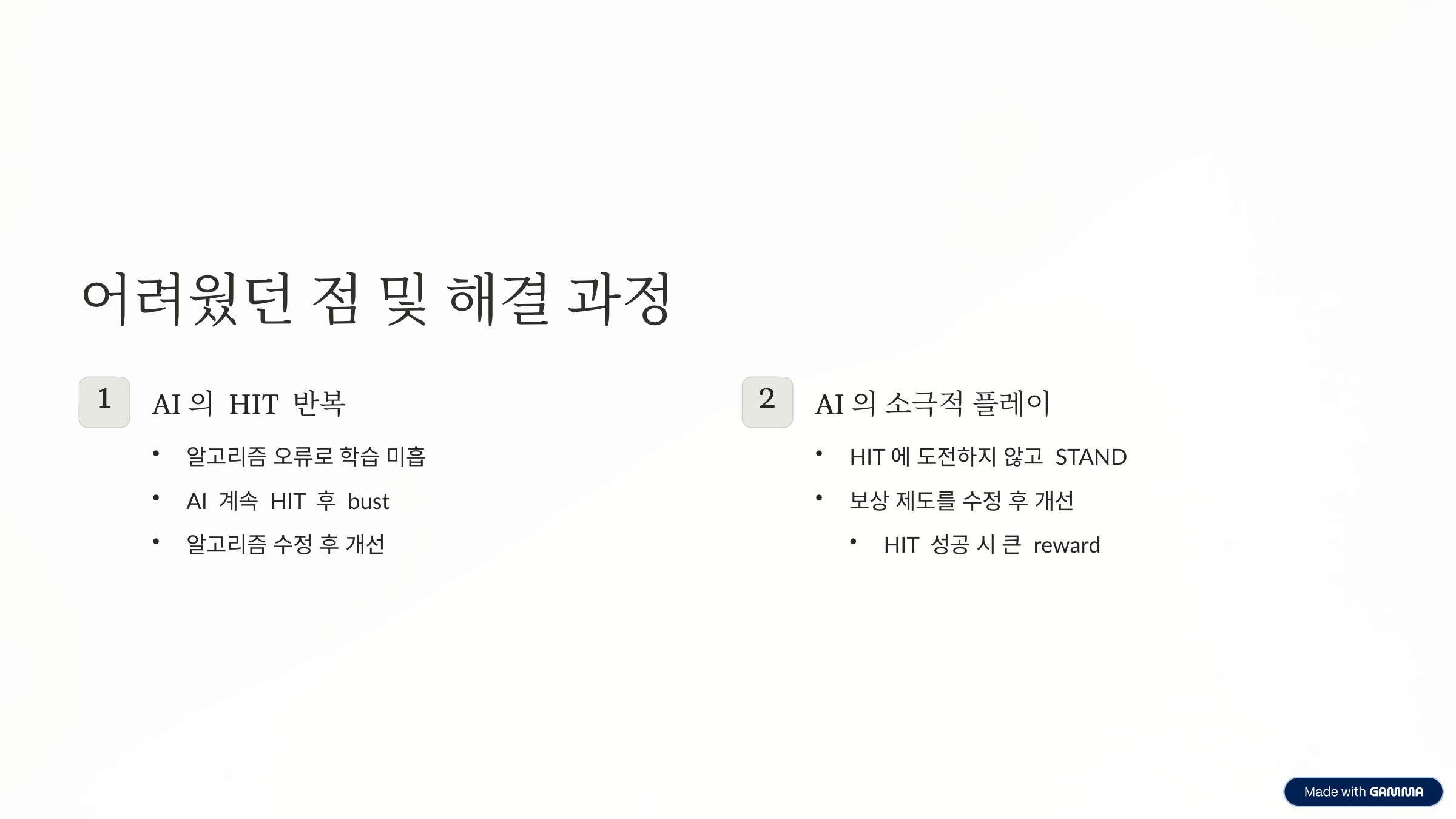

어려웠던 점 및 해결 과정

1
2
AI의 HIT 반복
AI의 소극적 플레이
알고리즘 오류로 학습 미흡
HIT에 도전하지 않고 STAND
AI 계속 HIT 후 bust
보상 제도를 수정 후 개선
알고리즘 수정 후 개선
HIT 성공 시 큰 reward